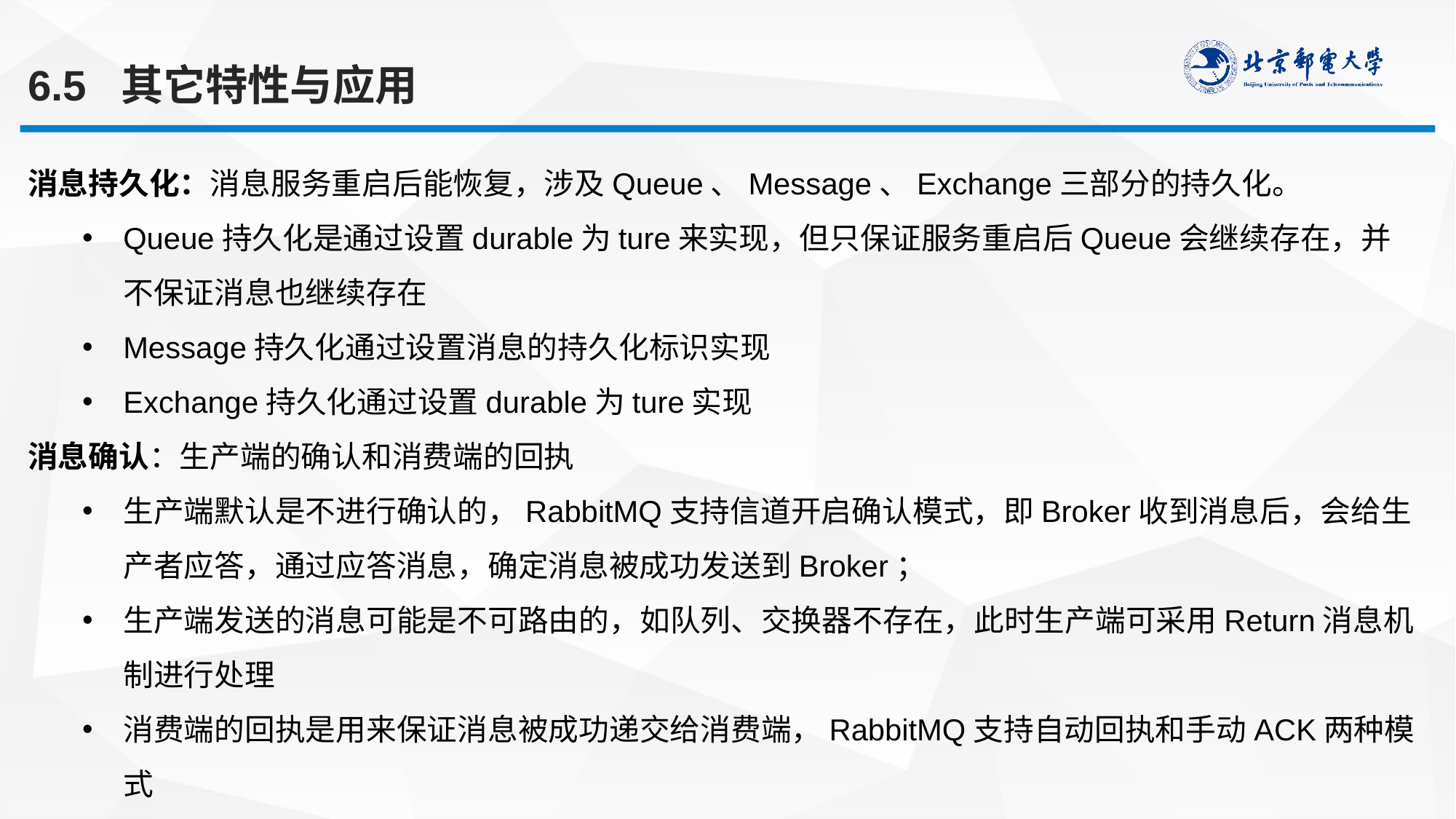

6.5  其它特性与应用

消息持久化：消息服务重启后能恢复，涉及Queue、Message、Exchange三部分的持久化。
Queue持久化是通过设置durable为ture来实现，但只保证服务重启后Queue会继续存在，并不保证消息也继续存在
Message持久化通过设置消息的持久化标识实现
Exchange持久化通过设置durable为ture实现
消息确认：生产端的确认和消费端的回执
生产端默认是不进行确认的，RabbitMQ支持信道开启确认模式，即Broker收到消息后，会给生产者应答，通过应答消息，确定消息被成功发送到Broker；
生产端发送的消息可能是不可路由的，如队列、交换器不存在，此时生产端可采用Return消息机制进行处理
消费端的回执是用来保证消息被成功递交给消费端，RabbitMQ支持自动回执和手动ACK两种模式